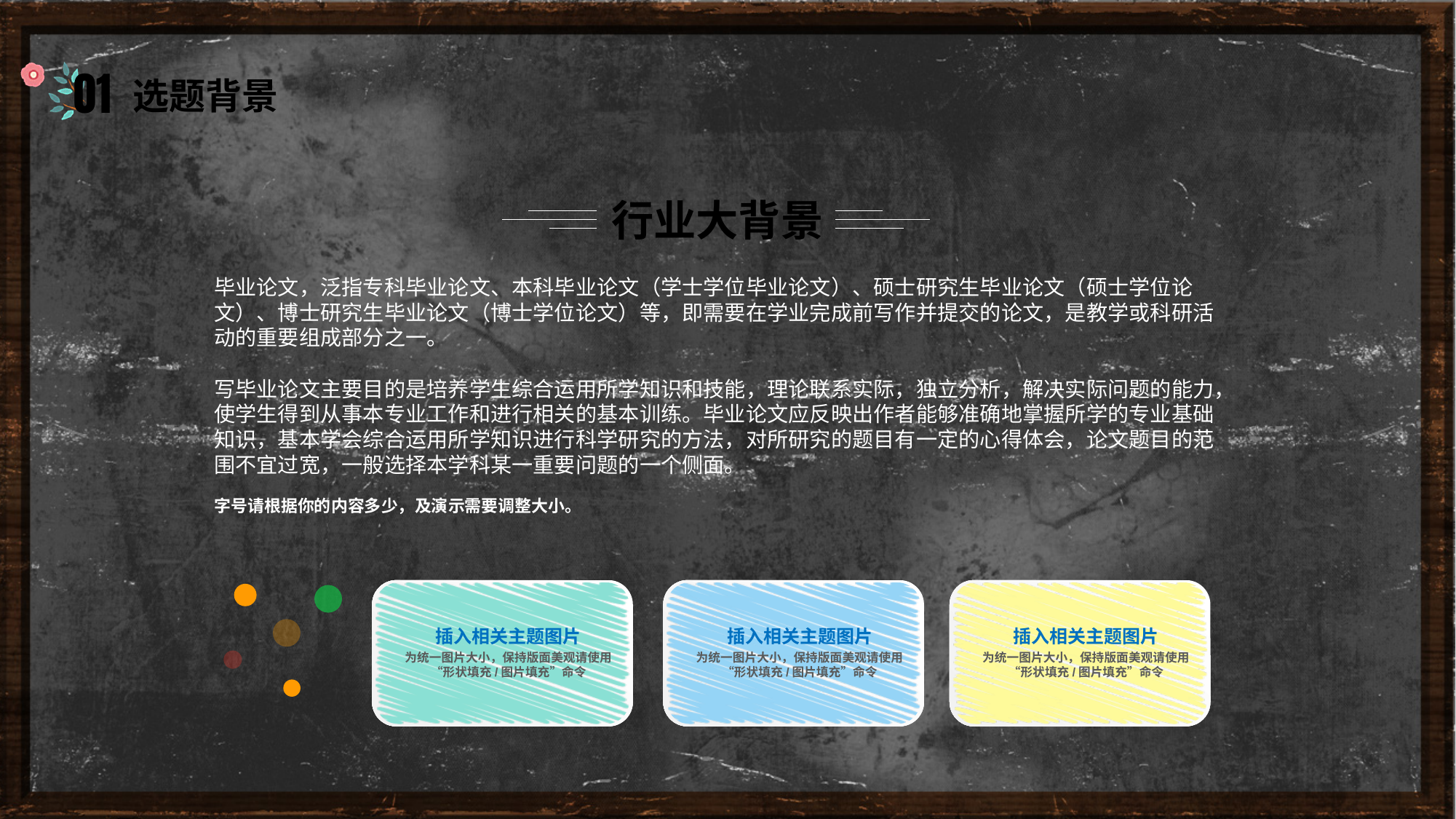

01
选题背景
行业大背景

毕业论文，泛指专科毕业论文、本科毕业论文（学士学位毕业论文）、硕士研究生毕业论文（硕士学位论文）、博士研究生毕业论文（博士学位论文）等，即需要在学业完成前写作并提交的论文，是教学或科研活动的重要组成部分之一。

写毕业论文主要目的是培养学生综合运用所学知识和技能，理论联系实际，独立分析，解决实际问题的能力，使学生得到从事本专业工作和进行相关的基本训练。毕业论文应反映出作者能够准确地掌握所学的专业基础知识，基本学会综合运用所学知识进行科学研究的方法，对所研究的题目有一定的心得体会，论文题目的范围不宜过宽，一般选择本学科某一重要问题的一个侧面。

字号请根据你的内容多少，及演示需要调整大小。

插入相关主题图片
为统一图片大小，保持版面美观请使用 “形状填充/图片填充”命令

插入相关主题图片
为统一图片大小，保持版面美观请使用 “形状填充/图片填充”命令

插入相关主题图片
为统一图片大小，保持版面美观请使用 “形状填充/图片填充”命令